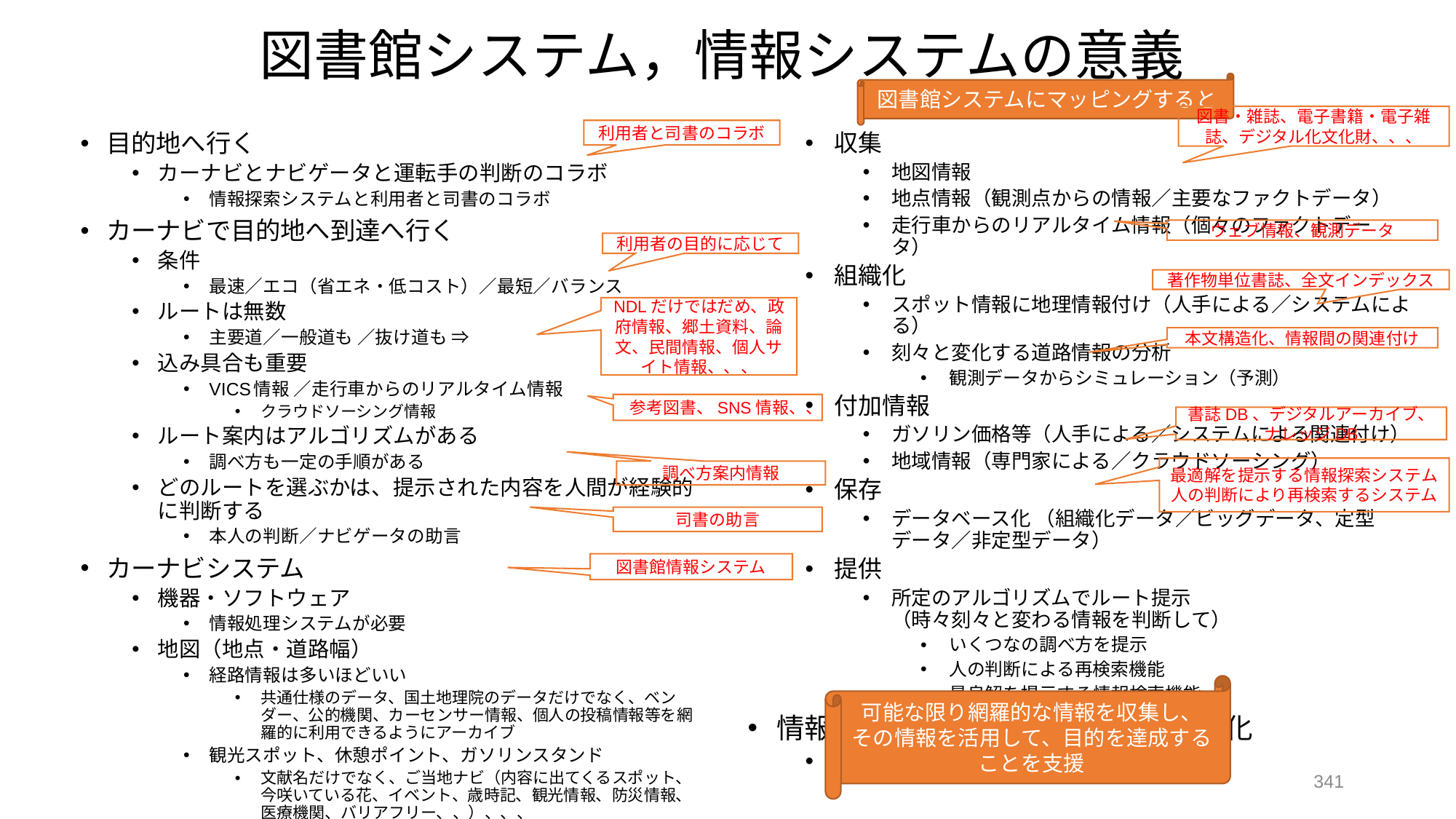

# 図書館システム，情報システムの意義
図書館システムにマッピングすると
図書・雑誌、電子書籍・電子雑誌、デジタル化文化財、、、
利用者と司書のコラボ
目的地へ行く
カーナビとナビゲータと運転手の判断のコラボ
情報探索システムと利用者と司書のコラボ
カーナビで目的地へ到達へ行く
条件
最速／エコ（省エネ・低コスト）／最短／バランス
ルートは無数
主要道／一般道も ／抜け道も ⇒
込み具合も重要
VICS情報 ／走行車からのリアルタイム情報
クラウドソーシング情報
ルート案内はアルゴリズムがある
調べ方も一定の手順がある
どのルートを選ぶかは、提示された内容を人間が経験的に判断する
本人の判断／ナビゲータの助言
カーナビシステム
機器・ソフトウェア
情報処理システムが必要
地図（地点・道路幅）
経路情報は多いほどいい
共通仕様のデータ、国土地理院のデータだけでなく、ベンダー、公的機関、カーセンサー情報、個人の投稿情報等を網羅的に利用できるようにアーカイブ
観光スポット、休憩ポイント、ガソリンスタンド
文献名だけでなく、ご当地ナビ（内容に出てくるスポット、今咲いている花、イベント、歳時記、観光情報、防災情報、医療機関、バリアフリー、、）、、、

収集
地図情報
地点情報（観測点からの情報／主要なファクトデータ）
走行車からのリアルタイム情報（個々のファクトデータ）
組織化
スポット情報に地理情報付け（人手による／システムによる）
刻々と変化する道路情報の分析
観測データからシミュレーション（予測）
付加情報
ガソリン価格等（人手による／システムによる関連付け）
地域情報（専門家による／クラウドソーシング）
保存
データベース化 （組織化データ／ビッグデータ、定型データ／非定型データ）
提供
所定のアルゴリズムでルート提示
（時々刻々と変わる情報を判断して）
いくつなの調べ方を提示
人の判断による再検索機能
最良解を提示する情報検索機能
情報収集・分析・提供サービスの進化
カーナビは、日々進化

ウェブ情報、観測データ
利用者の目的に応じて
著作物単位書誌、全文インデックス
NDLだけではだめ、政府情報、郷土資料、論文、民間情報、個人サイト情報、、、
本文構造化、情報間の関連付け
参考図書、SNS情報、、
書誌DB、デジタルアーカイブ、
ナレッジDB
最適解を提示する情報探索システム
人の判断により再検索するシステム
調べ方案内情報
司書の助言
図書館情報システム
可能な限り網羅的な情報を収集し、その情報を活用して、目的を達成することを支援

341